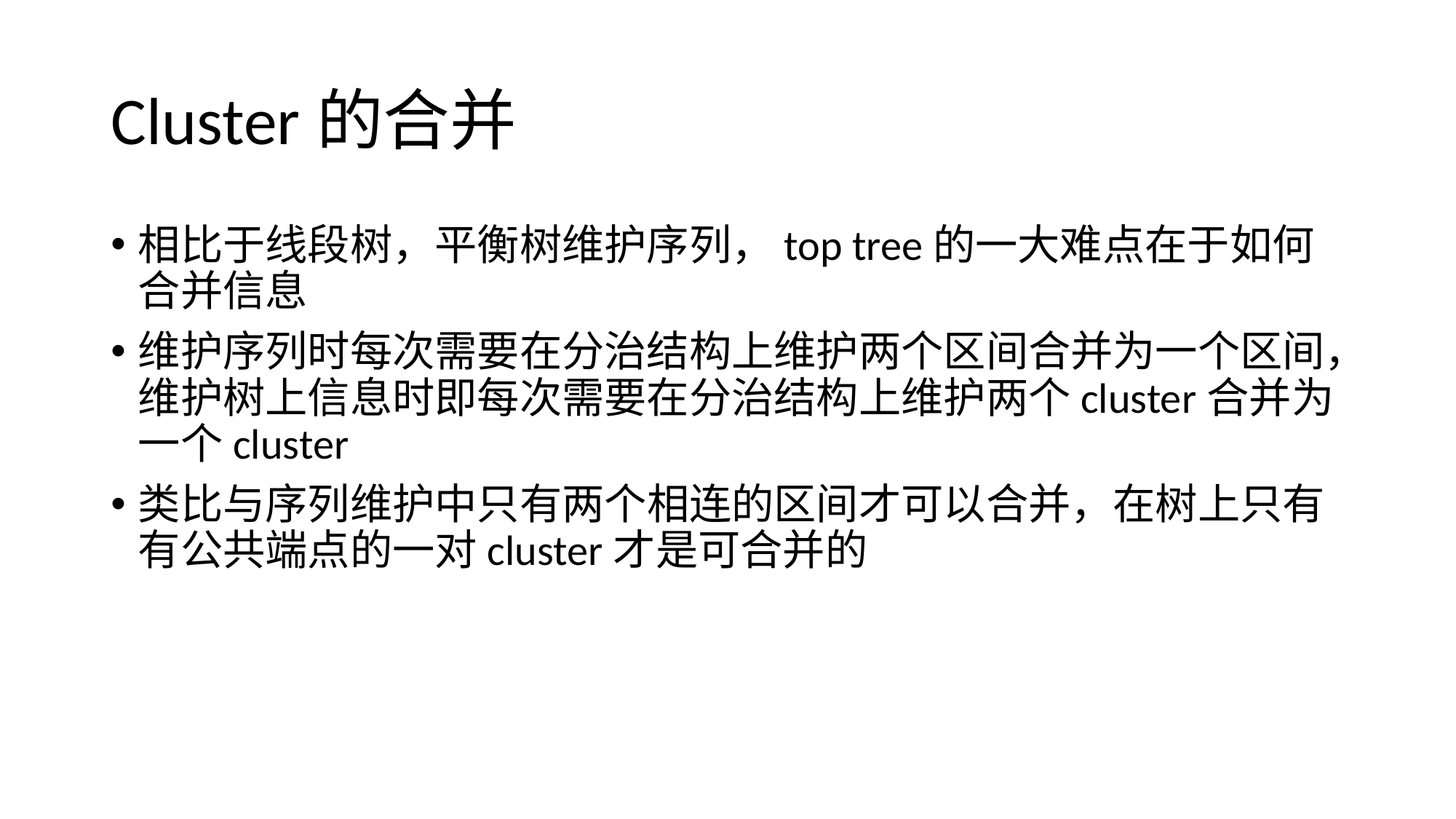

# Cluster的合并
相比于线段树，平衡树维护序列，top tree的一大难点在于如何合并信息
维护序列时每次需要在分治结构上维护两个区间合并为一个区间，维护树上信息时即每次需要在分治结构上维护两个cluster合并为一个cluster
类比与序列维护中只有两个相连的区间才可以合并，在树上只有有公共端点的一对cluster才是可合并的